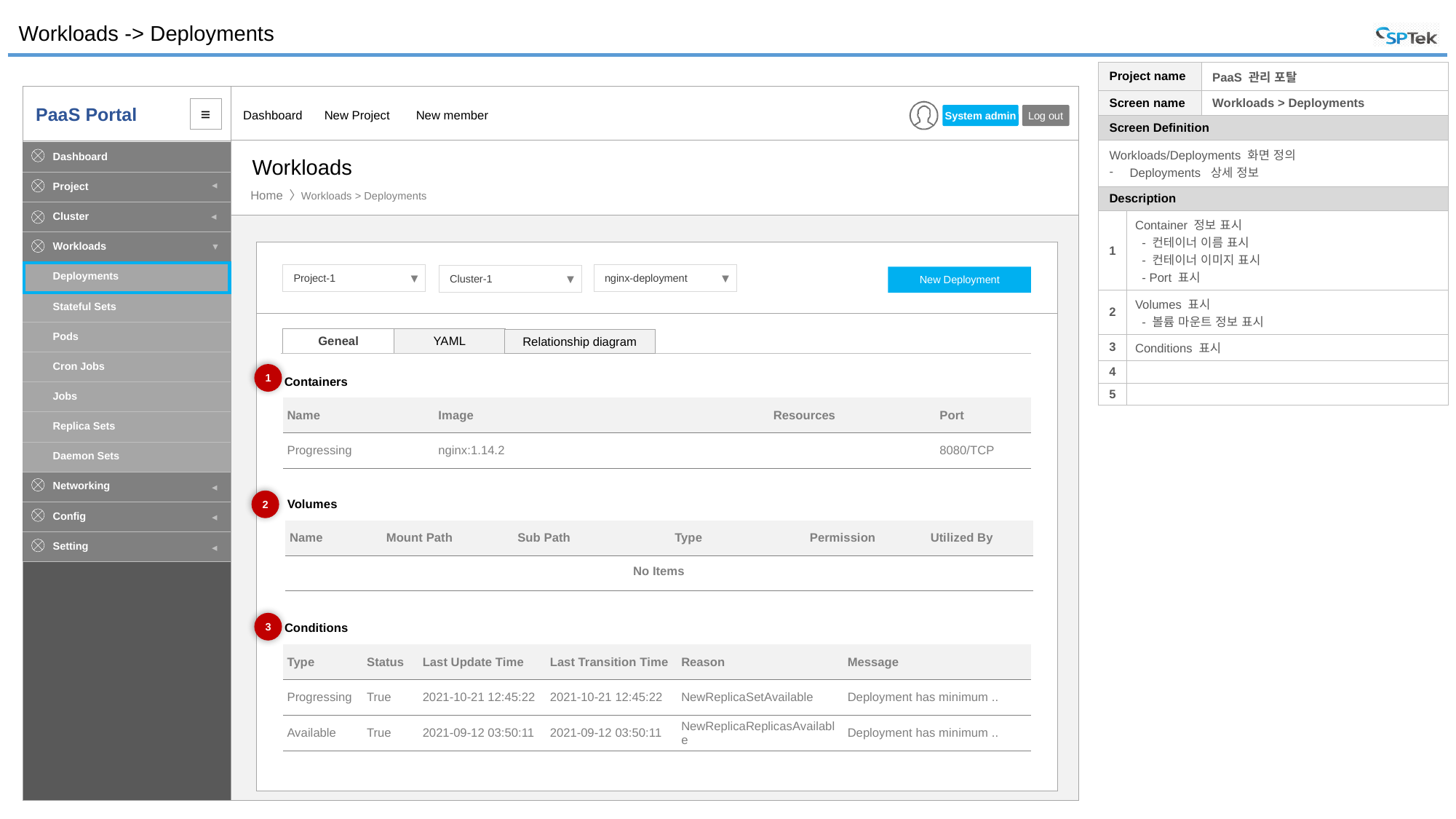

# Workloads -> Deployments
| Project name |  | PaaS 관리 포탈 |
| --- | --- | --- |
| Screen name |  | Workloads > Deployments |
| Screen Definition |  |  |
| Workloads/Deployments 화면 정의 Deployments 상세 정보 |  |  |
| Description |  |  |
| 1 | Container 정보 표시 - 컨테이너 이름 표시 - 컨테이너 이미지 표시 - Port 표시 |  |
| 2 | Volumes 표시 - 볼륨 마운트 정보 표시 |  |
| 3 | Conditions 표시 |  |
| 4 |  |  |
| 5 |  |  |
Workloads
Workloads > Deployments

Project-1
▼
nginx-deployment
▼
Cluster-1
▼
New Deployment

Geneal
YAML
Relationship diagram
1
Containers
| Name | Image | Resources | Port |
| --- | --- | --- | --- |
| Progressing | nginx:1.14.2 |  | 8080/TCP |
2
Volumes
| Name | Mount Path | Sub Path | Type | Permission | Utilized By |
| --- | --- | --- | --- | --- | --- |
|  |  |  |  |  |  |
No Items
3
Conditions
| Type | Status | Last Update Time | Last Transition Time | Reason | Message |
| --- | --- | --- | --- | --- | --- |
| Progressing | True | 2021-10-21 12:45:22 | 2021-10-21 12:45:22 | NewReplicaSetAvailable | Deployment has minimum .. |
| Available | True | 2021-09-12 03:50:11 | 2021-09-12 03:50:11 | NewReplicaReplicasAvailable | Deployment has minimum .. |